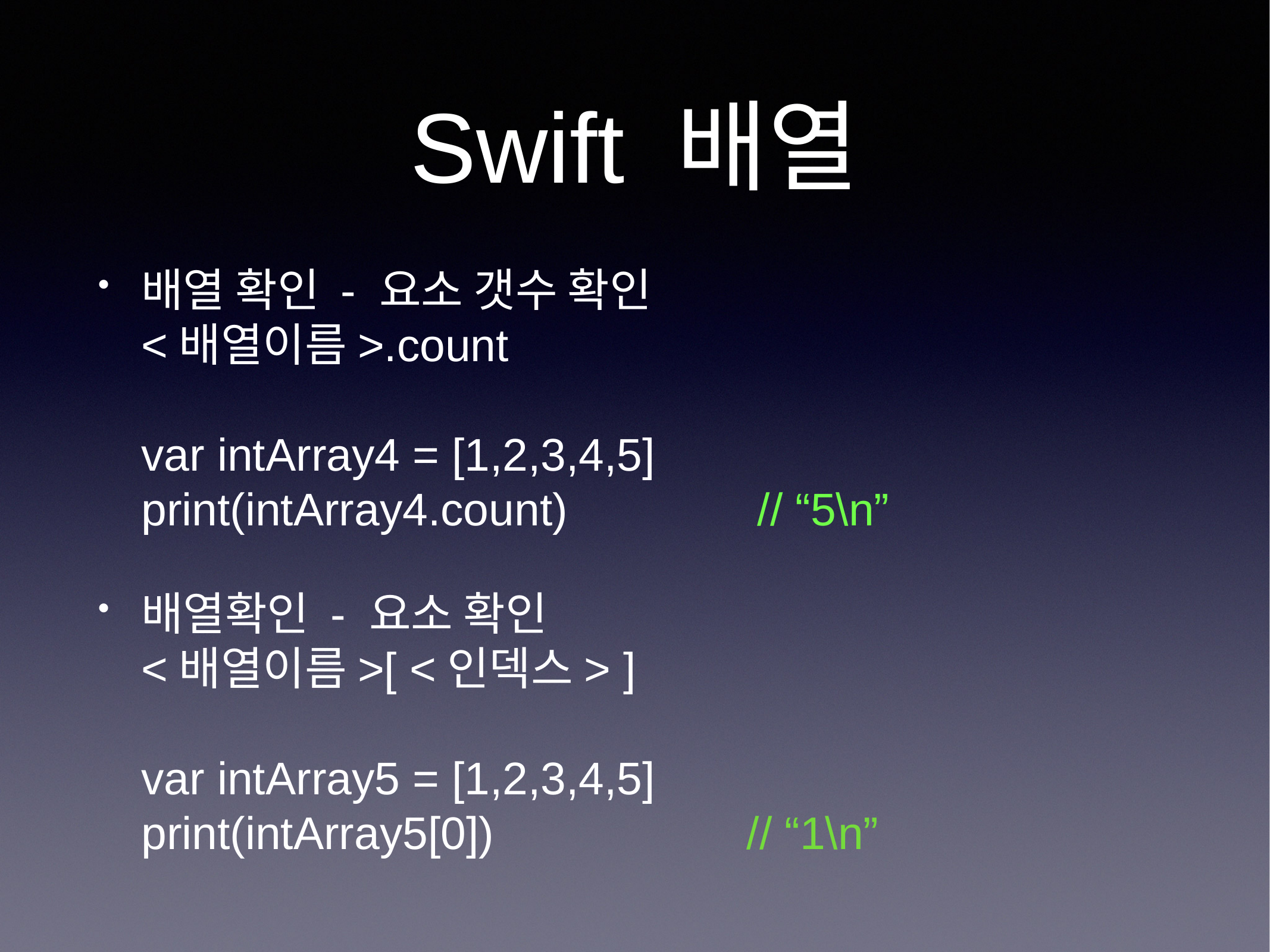

# Swift 배열
배열 확인 - 요소 갯수 확인
<배열이름>.count
var intArray4 = [1,2,3,4,5]
print(intArray4.count)               // “5\n”
배열확인 - 요소 확인
<배열이름>[ <인덱스> ]
var intArray5 = [1,2,3,4,5]
print(intArray5[0])                    // “1\n”